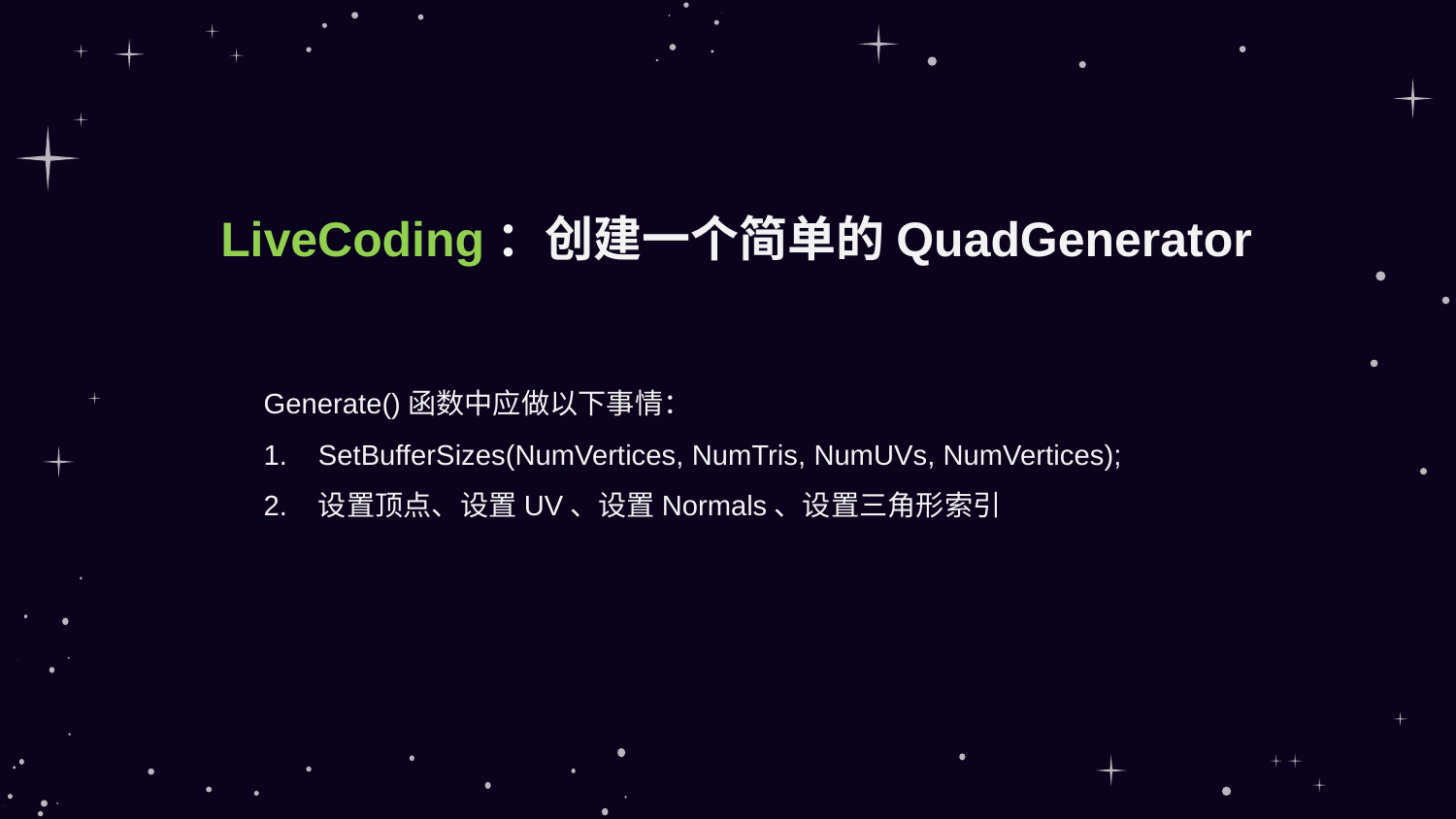

# LiveCoding：创建一个简单的QuadGenerator
Generate()函数中应做以下事情：
SetBufferSizes(NumVertices, NumTris, NumUVs, NumVertices);
设置顶点、设置UV、设置Normals、设置三角形索引